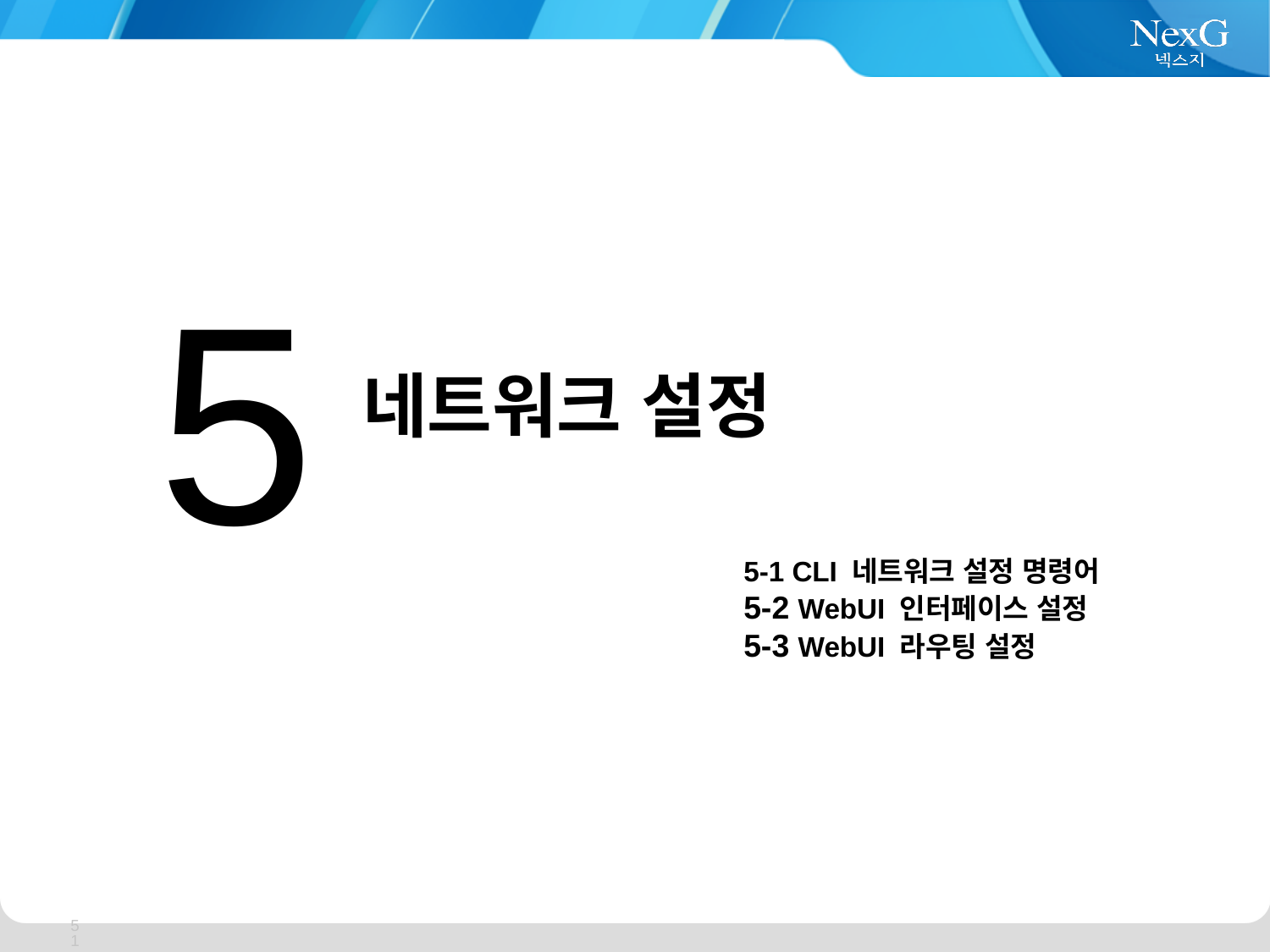

5
네트워크 설정
5-1 CLI 네트워크 설정 명령어
5-2 WebUI 인터페이스 설정
5-3 WebUI 라우팅 설정
51